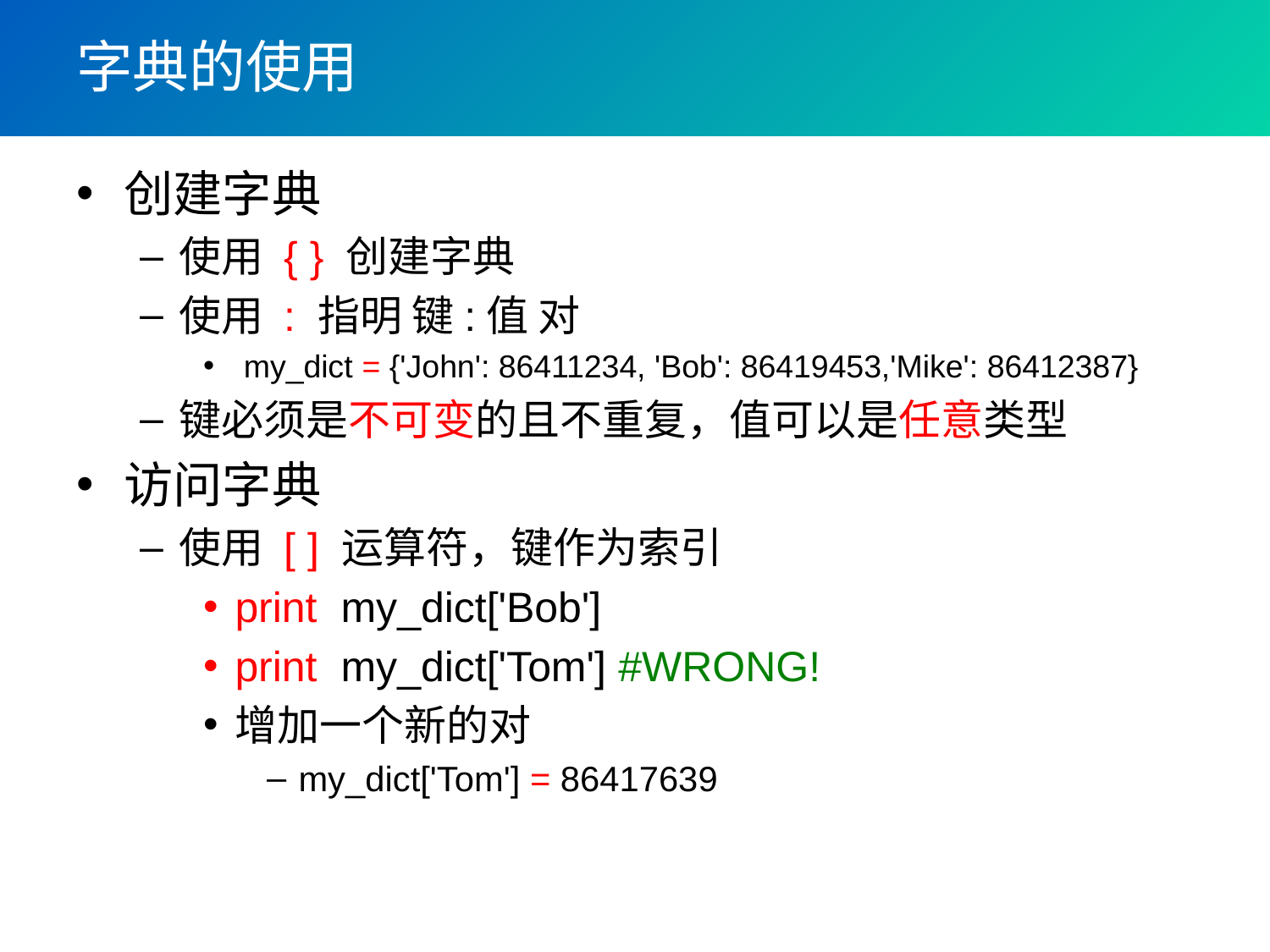

# 字典的使用
创建字典
使用 { } 创建字典
使用 : 指明 键:值 对
 my_dict = {'John': 86411234, 'Bob': 86419453,'Mike': 86412387}
键必须是不可变的且不重复，值可以是任意类型
访问字典
使用 [ ] 运算符，键作为索引
print  my_dict['Bob']
print  my_dict['Tom'] #WRONG!
增加一个新的对
my_dict['Tom'] = 86417639